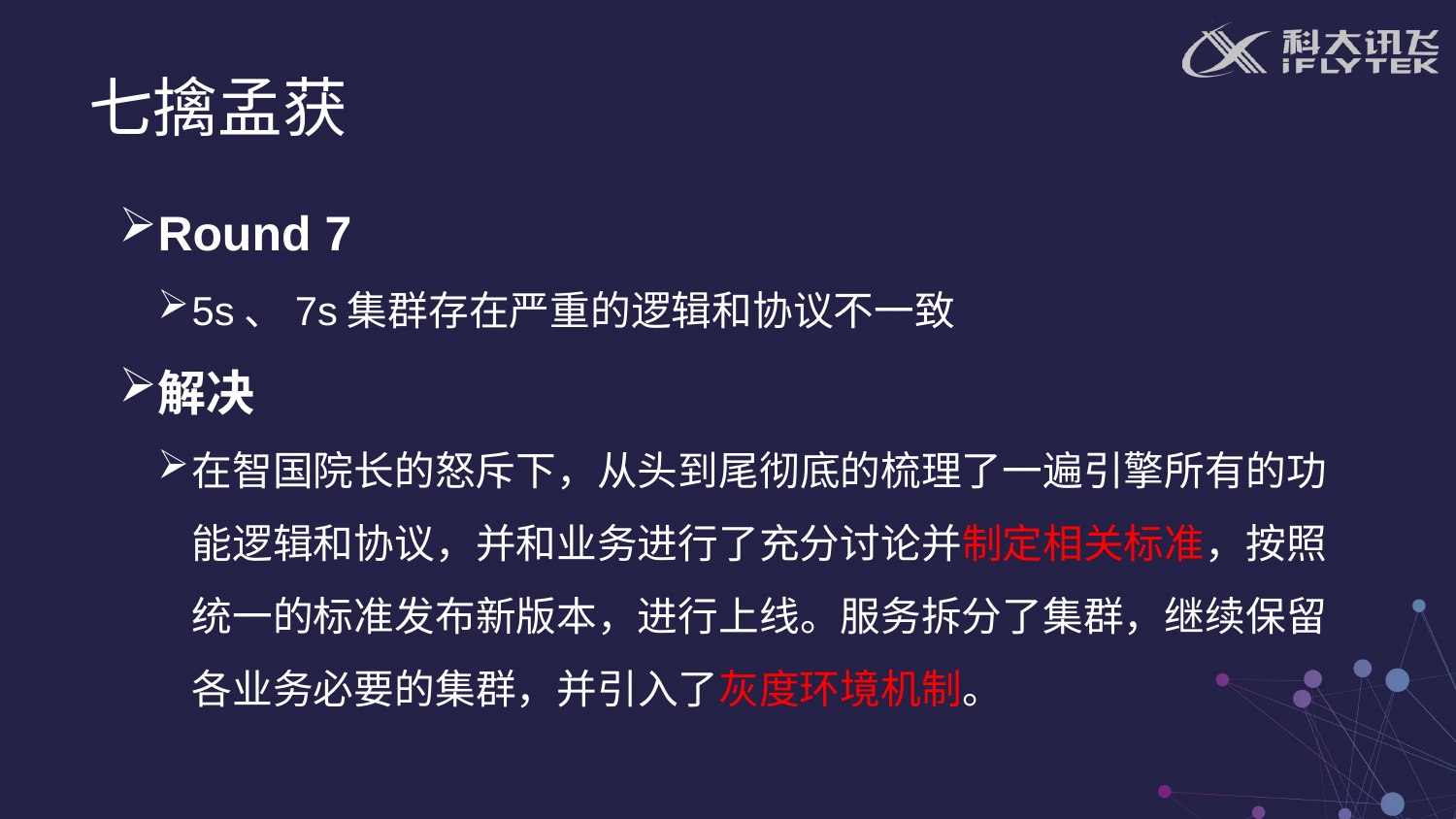

七擒孟获
Round 7
5s、7s集群存在严重的逻辑和协议不一致
解决
在智国院长的怒斥下，从头到尾彻底的梳理了一遍引擎所有的功能逻辑和协议，并和业务进行了充分讨论并制定相关标准，按照统一的标准发布新版本，进行上线。服务拆分了集群，继续保留各业务必要的集群，并引入了灰度环境机制。